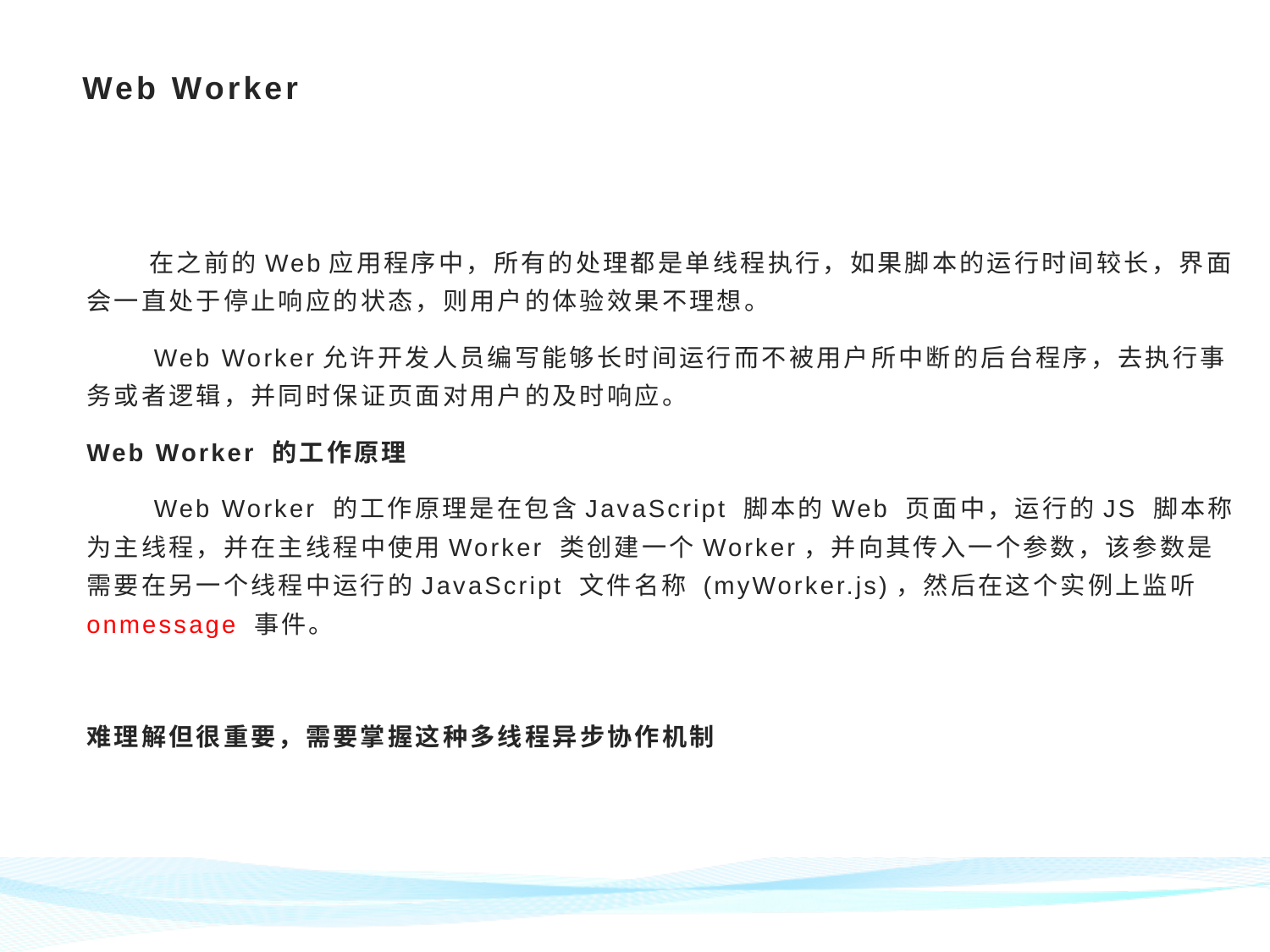

# Web Worker
       在之前的Web应用程序中，所有的处理都是单线程执行，如果脚本的运行时间较长，界面会一直处于停止响应的状态，则用户的体验效果不理想。
       Web Worker允许开发人员编写能够长时间运行而不被用户所中断的后台程序，去执行事务或者逻辑，并同时保证页面对用户的及时响应。
Web Worker 的工作原理
       Web Worker 的工作原理是在包含JavaScript 脚本的Web 页面中，运行的JS 脚本称为主线程，并在主线程中使用Worker 类创建一个Worker，并向其传入一个参数，该参数是需要在另一个线程中运行的JavaScript 文件名称 (myWorker.js)，然后在这个实例上监听onmessage 事件。

难理解但很重要，需要掌握这种多线程异步协作机制